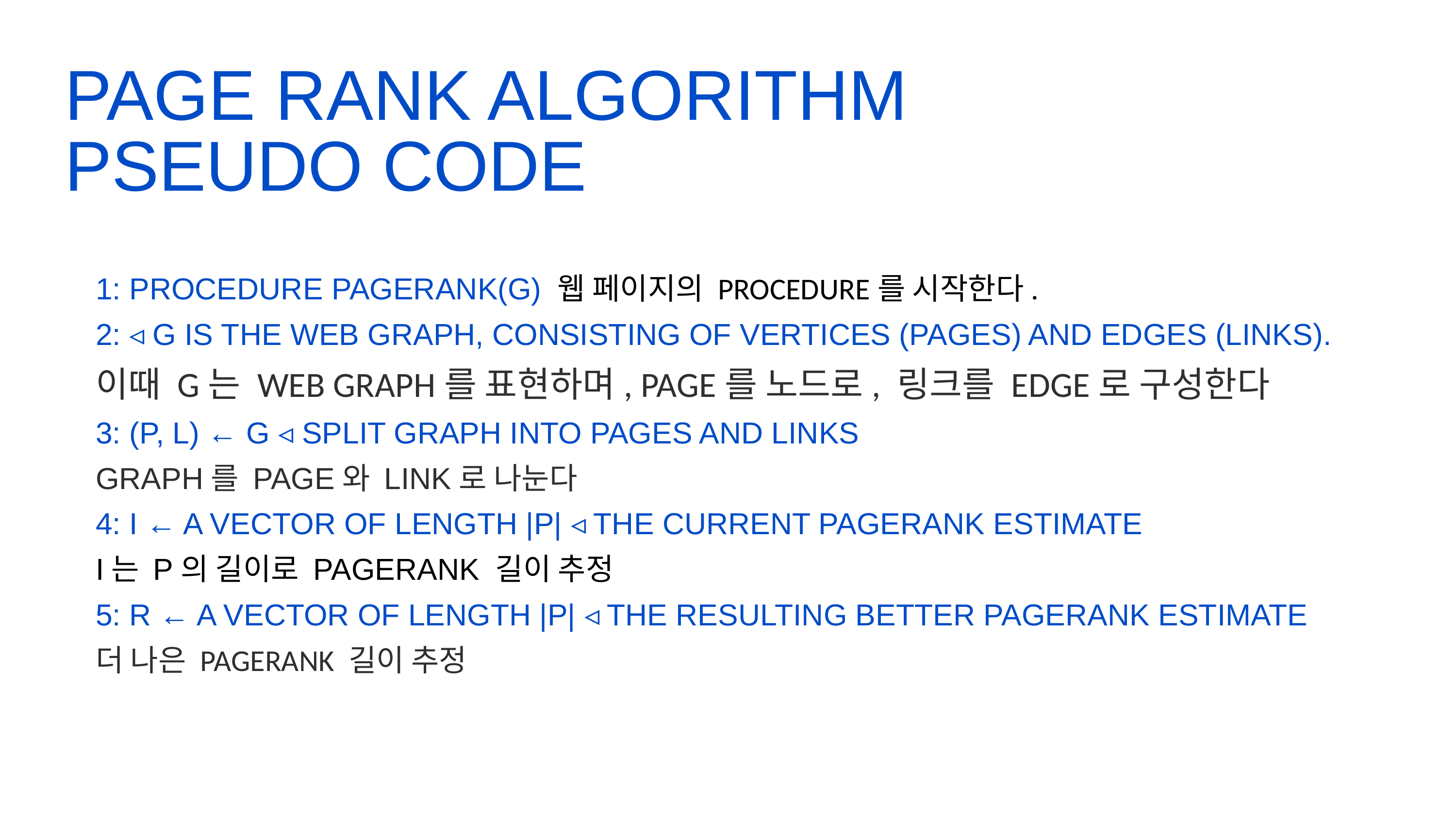

PAGE RANK ALGORITHM
PSEUDO CODE
1: PROCEDURE PAGERANK(G) 웹 페이지의 PROCEDURE를 시작한다.
2: ◃ G IS THE WEB GRAPH, CONSISTING OF VERTICES (PAGES) AND EDGES (LINKS).
이때 G는 WEB GRAPH를 표현하며, PAGE를 노드로, 링크를 EDGE로 구성한다
3: (P, L) ← G ◃ SPLIT GRAPH INTO PAGES AND LINKS
GRAPH를 PAGE와 LINK로 나눈다
4: I ← A VECTOR OF LENGTH |P| ◃ THE CURRENT PAGERANK ESTIMATE
I는 P의 길이로 PAGERANK 길이 추정
5: R ← A VECTOR OF LENGTH |P| ◃ THE RESULTING BETTER PAGERANK ESTIMATE
더 나은 PAGERANK 길이 추정